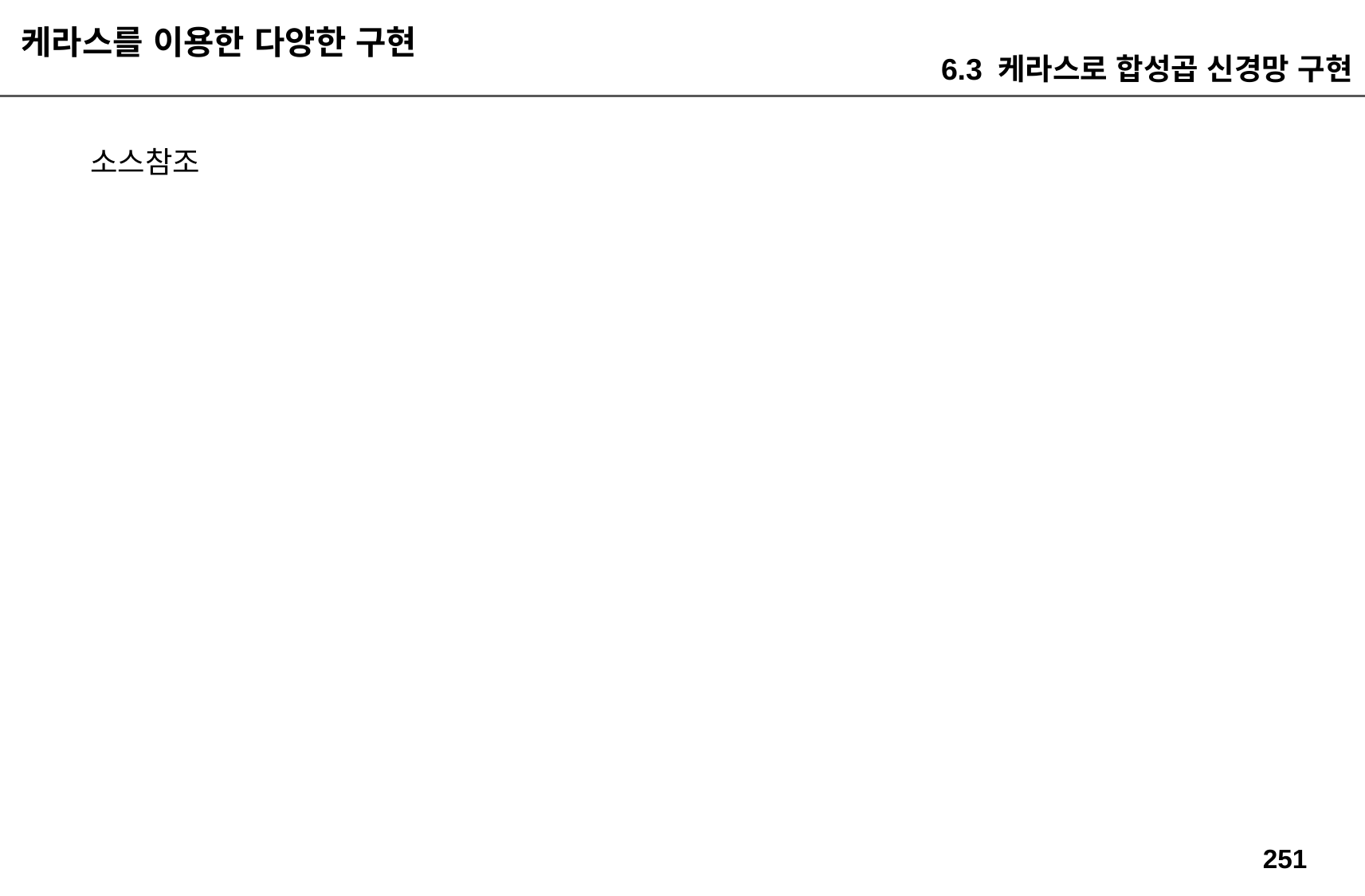

케라스를 이용한 다양한 구현
6.3 케라스로 합성곱 신경망 구현
소스참조